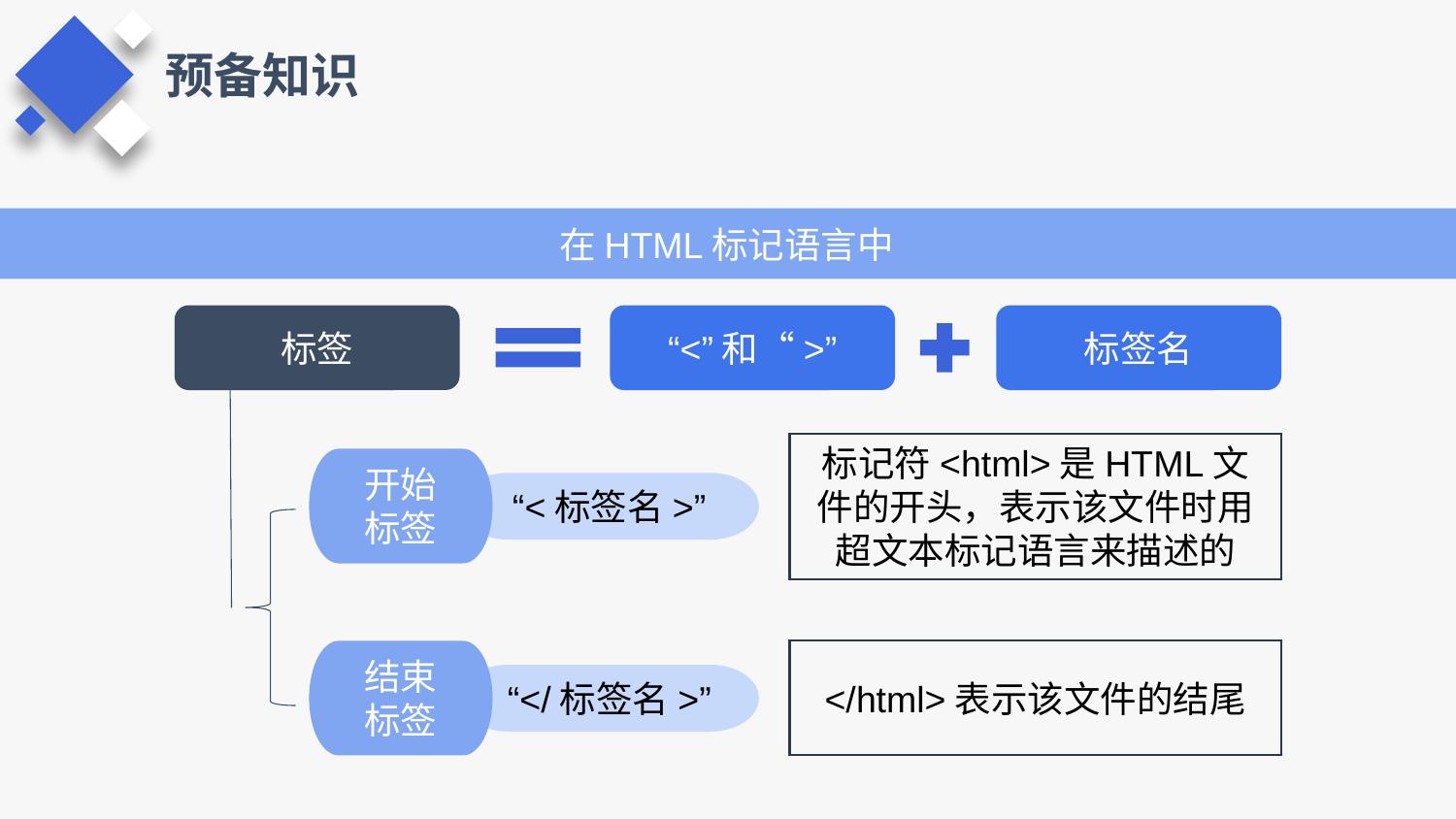

预备知识

在HTML标记语言中
标签
“<”和“>”
标签名

标记符<html>是HTML文件的开头，表示该文件时用超文本标记语言来描述的
开始
标签
“<标签名>”

</html>表示该文件的结尾
结束
标签
“</标签名>”